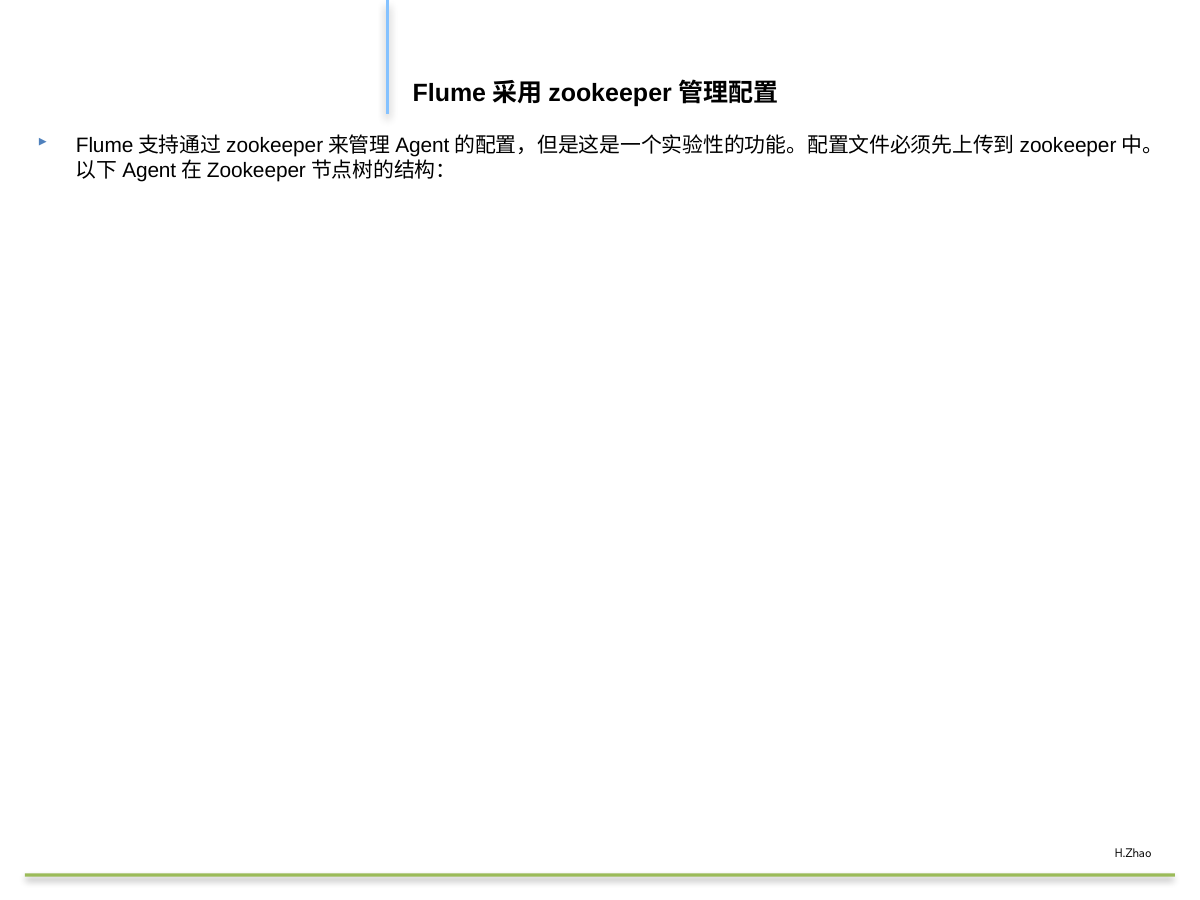

#
Flume采用zookeeper管理配置
Flume支持通过zookeeper来管理Agent的配置，但是这是一个实验性的功能。配置文件必须先上传到zookeeper中。以下Agent在Zookeeper节点树的结构：